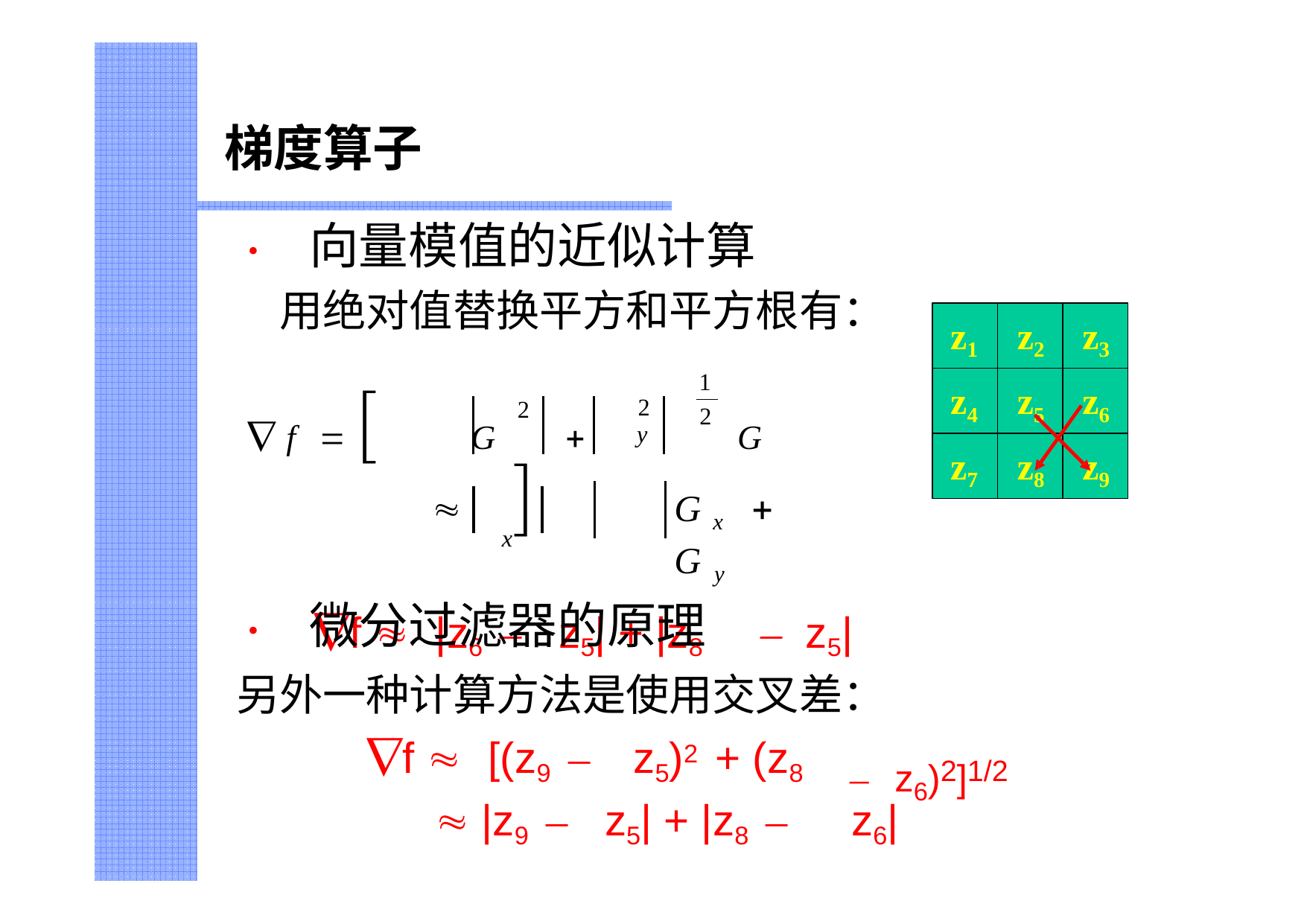

梯度算子
• 向量模值的近似计算
用绝对值替换平方和平方根有：

z1	z2	z3
1

z4	z5	z6
∇ f	=	[   G	+	     G     ]
x
2
2
y

2

z7	z8	z9

≈	G x	+	G y
• 微分过滤器的原理

∇f ≈	|z6 –	z5| + |z8
–	z5|
另外一种计算方法是使用交叉差：
–	z6)2]1/2
∇f ≈	[(z9 –	z5)2 + (z8
≈	|z9 –	z5| + |z8 –	z6|